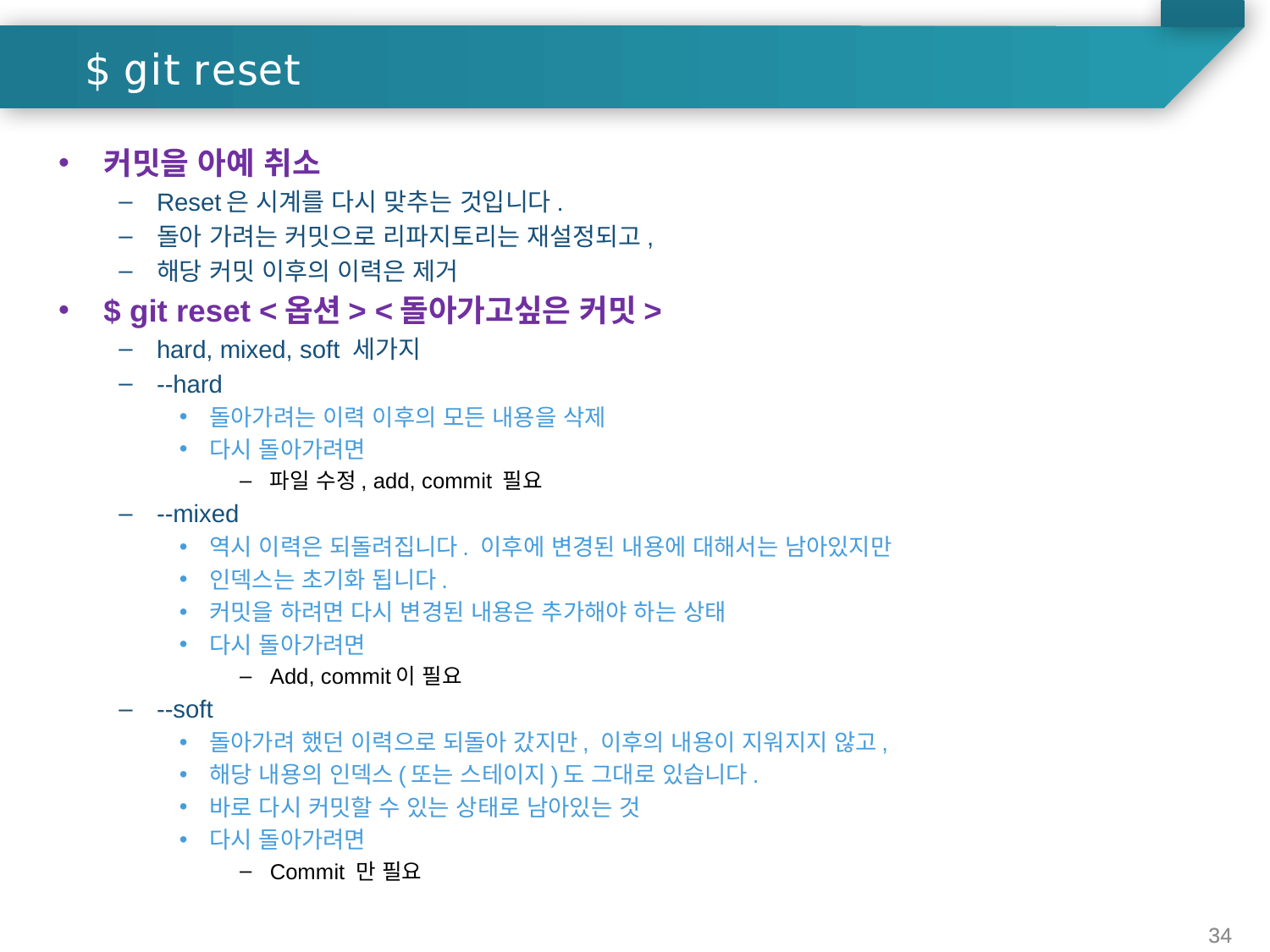

$ git reset
커밋을 아예 취소
Reset은 시계를 다시 맞추는 것입니다.
돌아 가려는 커밋으로 리파지토리는 재설정되고,
해당 커밋 이후의 이력은 제거
$ git reset <옵션> <돌아가고싶은 커밋>
hard, mixed, soft 세가지
--hard
돌아가려는 이력 이후의 모든 내용을 삭제
다시 돌아가려면
파일 수정, add, commit 필요
--mixed
역시 이력은 되돌려집니다. 이후에 변경된 내용에 대해서는 남아있지만
인덱스는 초기화 됩니다.
커밋을 하려면 다시 변경된 내용은 추가해야 하는 상태
다시 돌아가려면
Add, commit이 필요
--soft
돌아가려 했던 이력으로 되돌아 갔지만, 이후의 내용이 지워지지 않고,
해당 내용의 인덱스(또는 스테이지)도 그대로 있습니다.
바로 다시 커밋할 수 있는 상태로 남아있는 것
다시 돌아가려면
Commit 만 필요
34